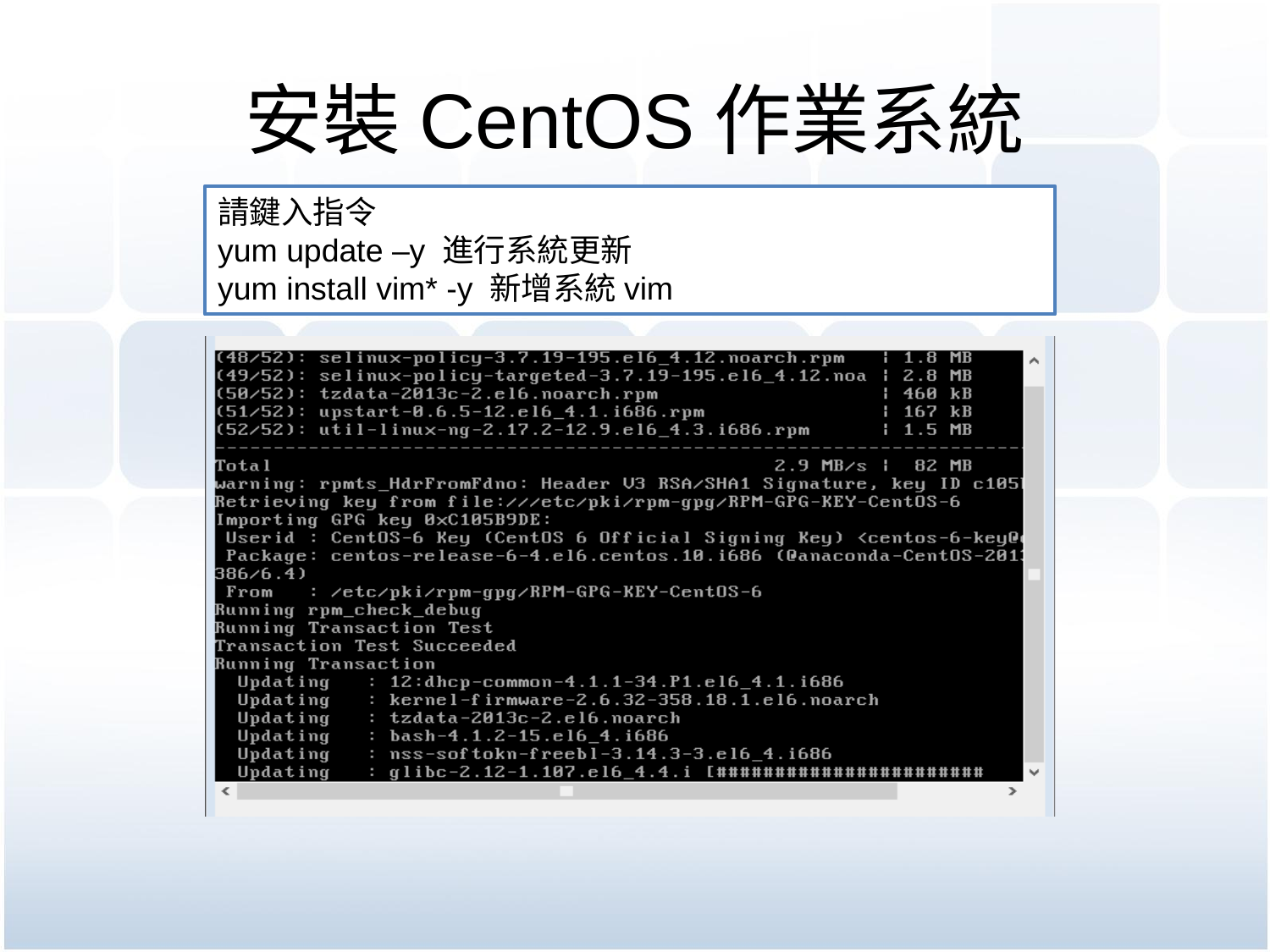

# 安裝CentOS作業系統
請鍵入指令
yum update –y 進行系統更新
yum install vim* -y 新增系統vim